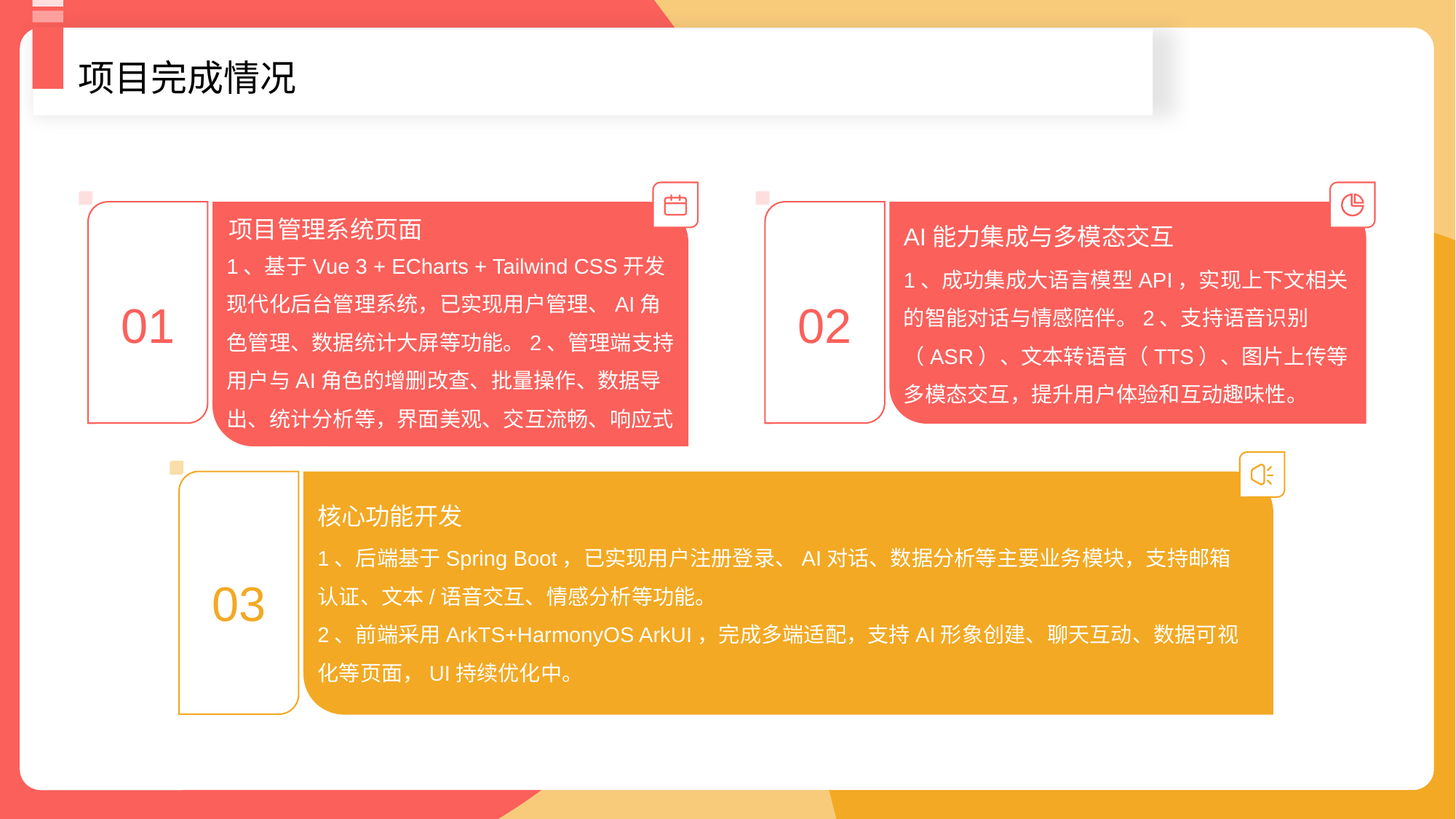

项目完成情况

项目管理系统页面

AI能力集成与多模态交互
1、基于Vue 3 + ECharts + Tailwind CSS开发现代化后台管理系统，已实现用户管理、AI角色管理、数据统计大屏等功能。2、管理端支持用户与AI角色的增删改查、批量操作、数据导出、统计分析等，界面美观、交互流畅、响应式适配多终端。
1、成功集成大语言模型API，实现上下文相关的智能对话与情感陪伴。2、支持语音识别（ASR）、文本转语音（TTS）、图片上传等多模态交互，提升用户体验和互动趣味性。
01
02

核心功能开发
1、后端基于Spring Boot，已实现用户注册登录、AI对话、数据分析等主要业务模块，支持邮箱认证、文本/语音交互、情感分析等功能。
2、前端采用ArkTS+HarmonyOS ArkUI，完成多端适配，支持AI形象创建、聊天互动、数据可视化等页面，UI持续优化中。
03